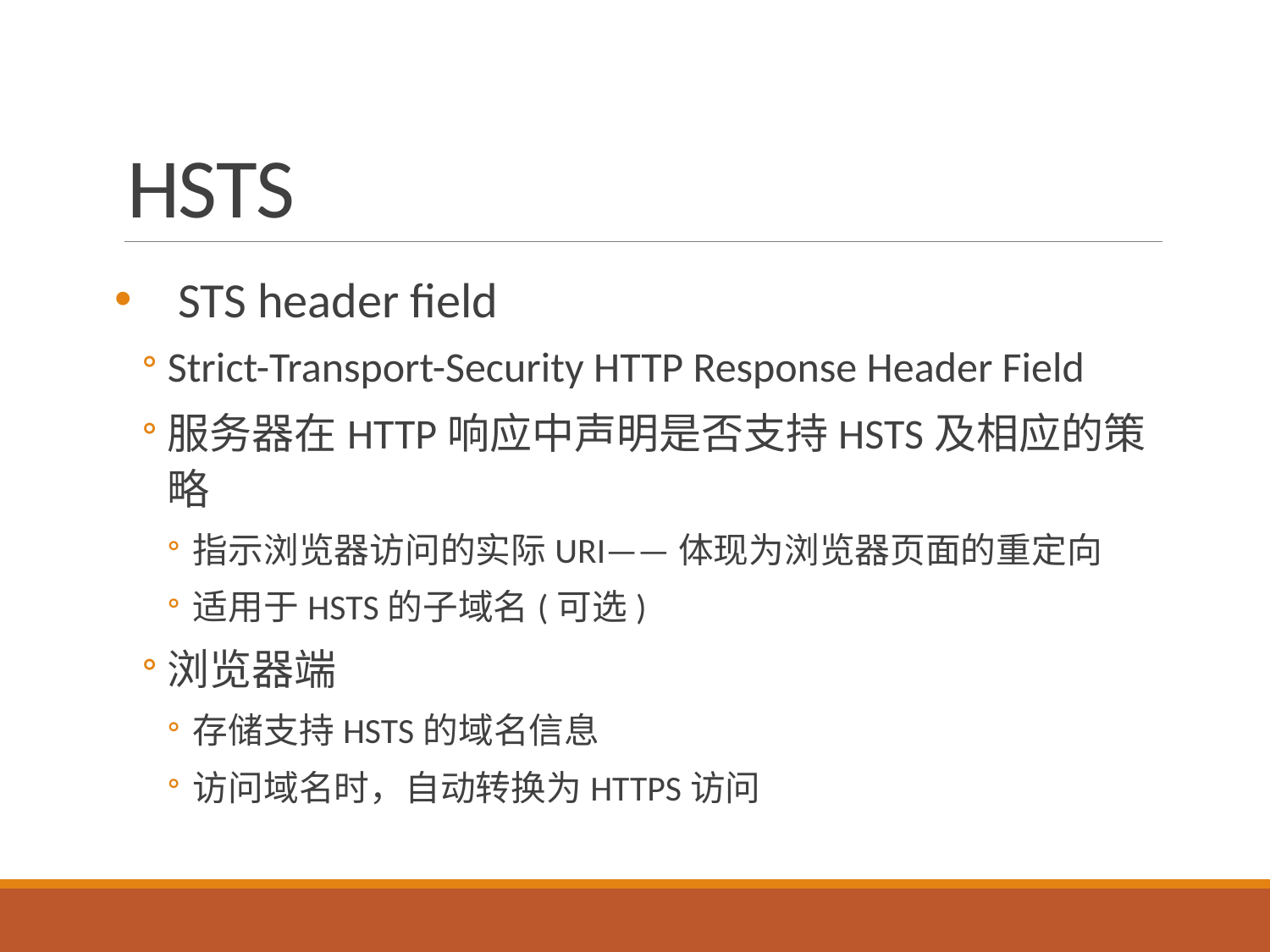

# HSTS
STS header field
Strict-Transport-Security HTTP Response Header Field
服务器在HTTP响应中声明是否支持HSTS及相应的策略
指示浏览器访问的实际URI——体现为浏览器页面的重定向
适用于HSTS的子域名(可选)
浏览器端
存储支持HSTS的域名信息
访问域名时，自动转换为HTTPS访问

35